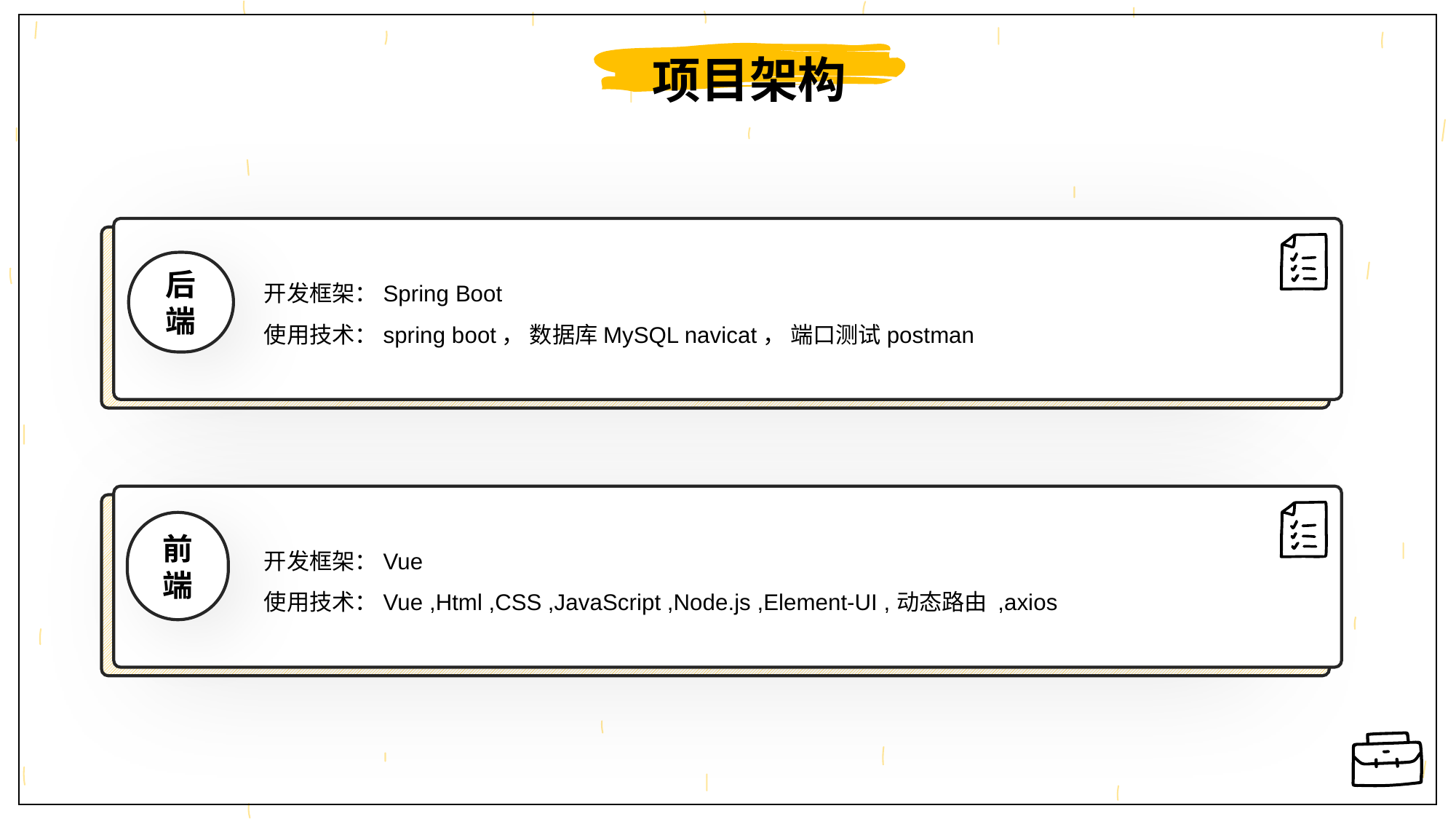

项目架构

后端

开发框架：Spring Boot
使用技术：spring boot， 数据库MySQL navicat， 端口测试postman

前端

开发框架：Vue
使用技术：Vue ,Html ,CSS ,JavaScript ,Node.js ,Element-UI ,动态路由 ,axios